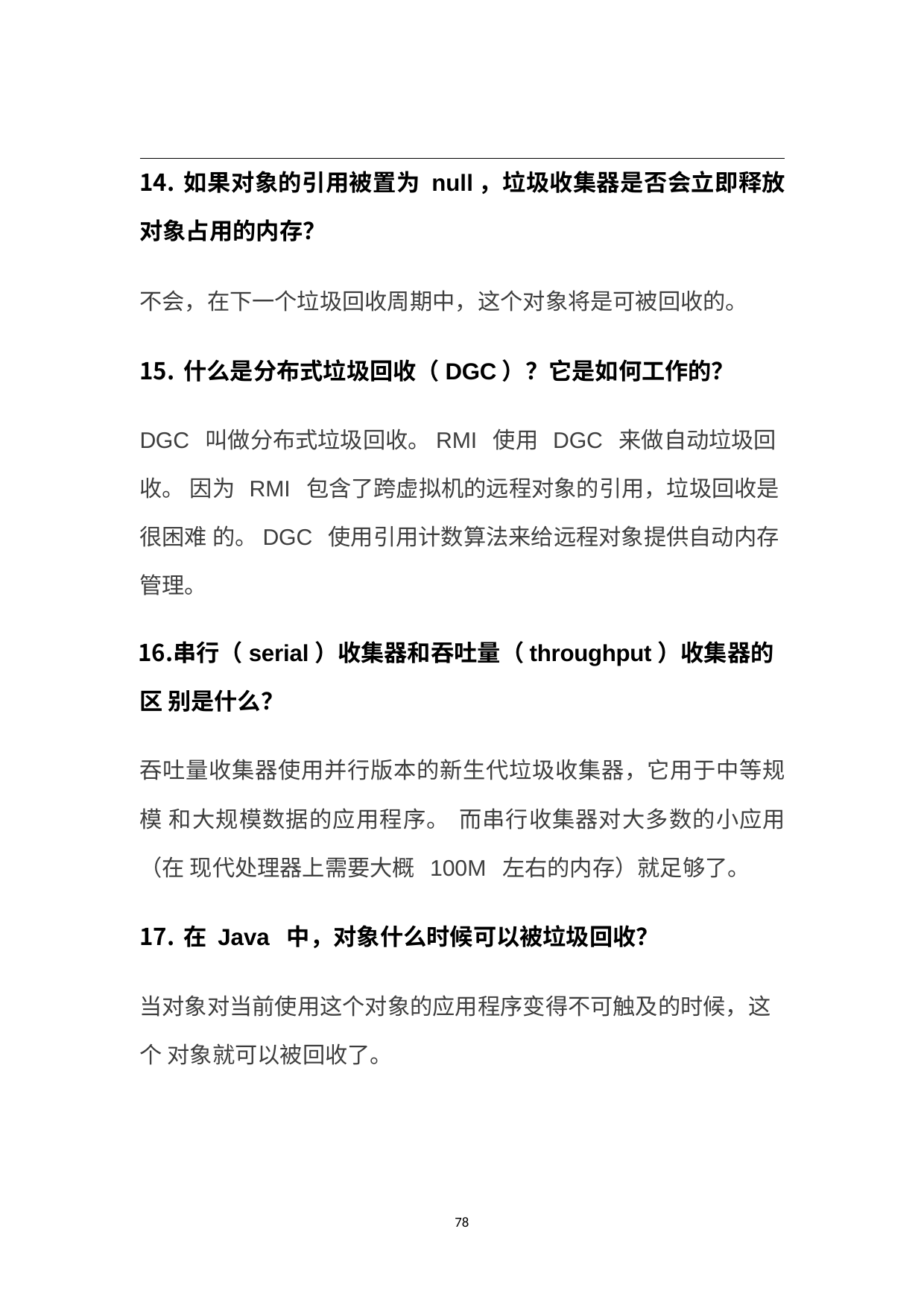

如果对象的引用被置为 null，垃圾收集器是否会立即释放
对象占用的内存？

不会，在下一个垃圾回收周期中，这个对象将是可被回收的。

什么是分布式垃圾回收（DGC）？它是如何工作的？
DGC 叫做分布式垃圾回收。RMI 使用 DGC 来做自动垃圾回收。 因为 RMI 包含了跨虚拟机的远程对象的引用，垃圾回收是很困难 的。DGC 使用引用计数算法来给远程对象提供自动内存管理。
串行（serial）收集器和吞吐量（throughput）收集器的区 别是什么？
吞吐量收集器使用并行版本的新生代垃圾收集器，它用于中等规模 和大规模数据的应用程序。 而串行收集器对大多数的小应用（在 现代处理器上需要大概 100M 左右的内存）就足够了。

在 Java 中，对象什么时候可以被垃圾回收？
当对象对当前使用这个对象的应用程序变得不可触及的时候，这个 对象就可以被回收了。
78